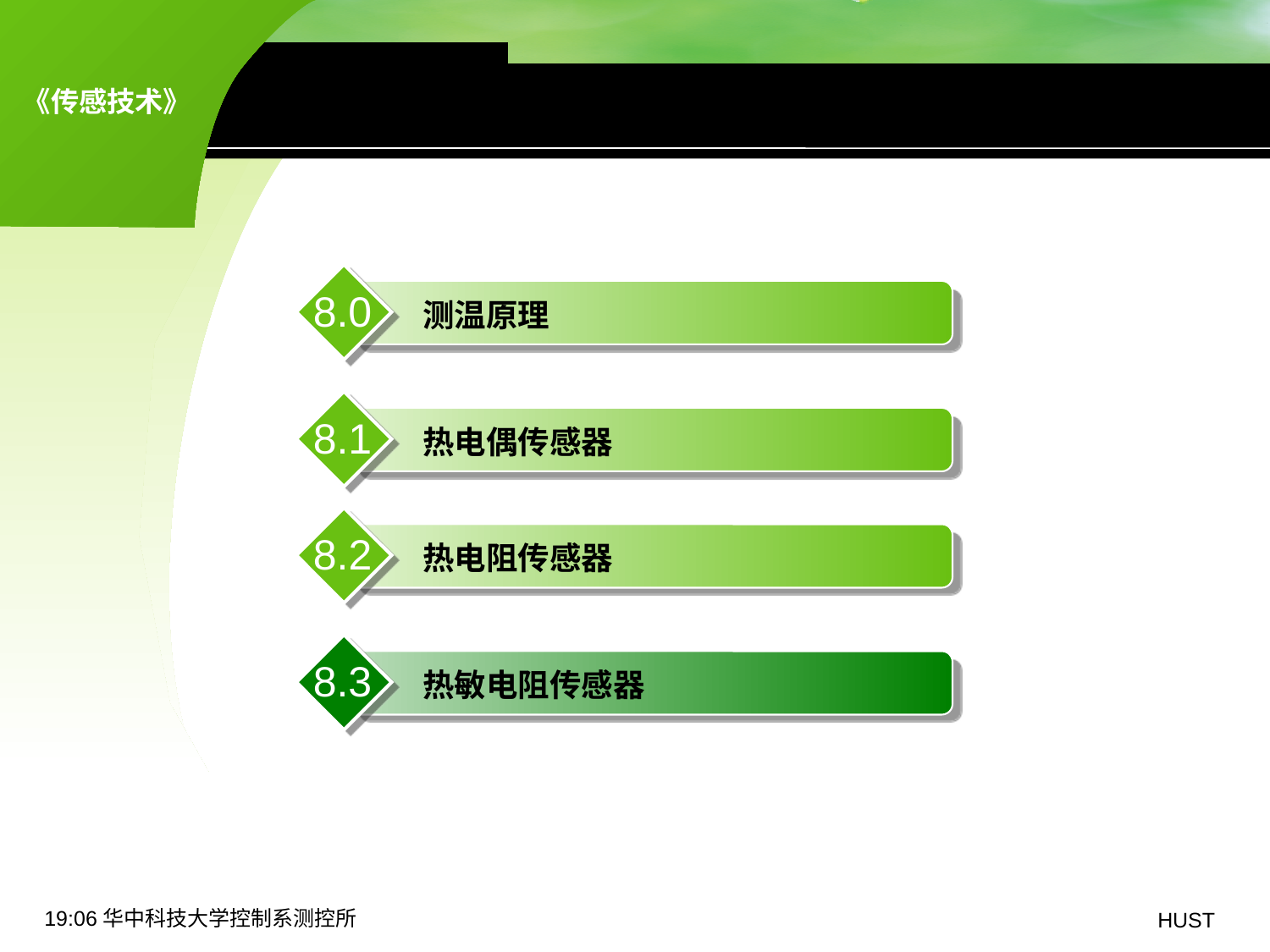

8.0

   测温原理

8.1

   热电偶传感器

8.2

   热电阻传感器

8.3

   热敏电阻传感器
19:06华中科技大学控制系测控所
HUST